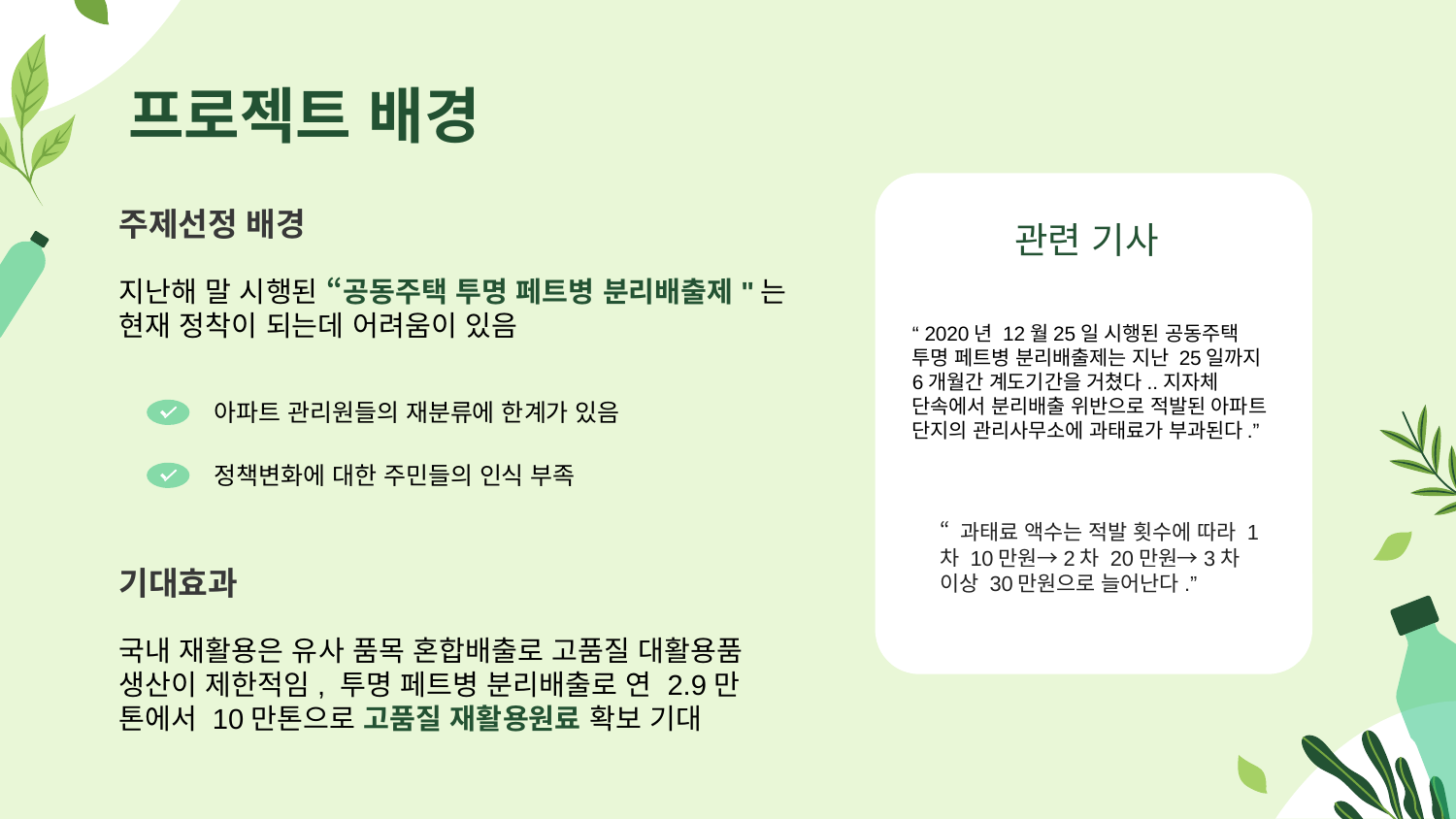

# 프로젝트 배경

주제선정 배경

지난해 말 시행된 “공동주택 투명 페트병 분리배출제"는 현재 정착이 되는데 어려움이 있음
관련 기사
“ 2020년 12월25일 시행된 공동주택 투명 페트병 분리배출제는 지난 25일까지 6개월간 계도기간을 거쳤다..지자체 단속에서 분리배출 위반으로 적발된 아파트 단지의 관리사무소에 과태료가 부과된다.”
아파트 관리원들의 재분류에 한계가 있음

정책변화에 대한 주민들의 인식 부족

“ 과태료 액수는 적발 횟수에 따라 1차 10만원→2차 20만원→3차 이상 30만원으로 늘어난다.”

기대효과

국내 재활용은 유사 품목 혼합배출로 고품질 대활용품 생산이 제한적임, 투명 페트병 분리배출로 연 2.9만 톤에서 10만톤으로 고품질 재활용원료 확보 기대